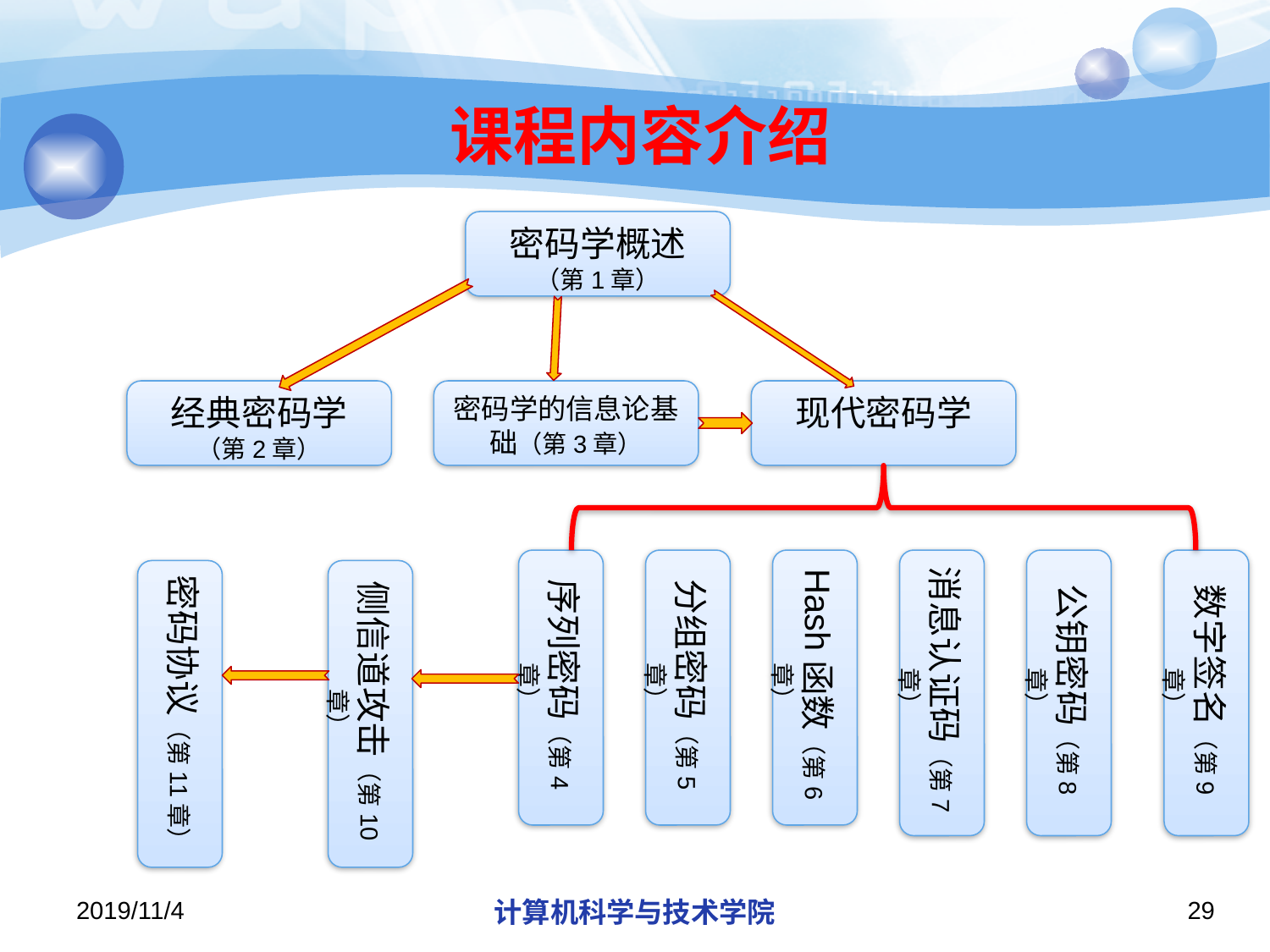

# 课程内容介绍

密码学概述
（第1章）

经典密码学
（第2章）
密码学的信息论基础（第3章）
现代密码学

序列密码（第4章）
分组密码（第5章）
Hash函数（第6章）
消息认证码（第7章）
公钥密码（第8章）
数字签名（第9章）
密码协议（第11章）
侧信道攻击（第10章）

2019/11/4
计算机科学与技术学院
29